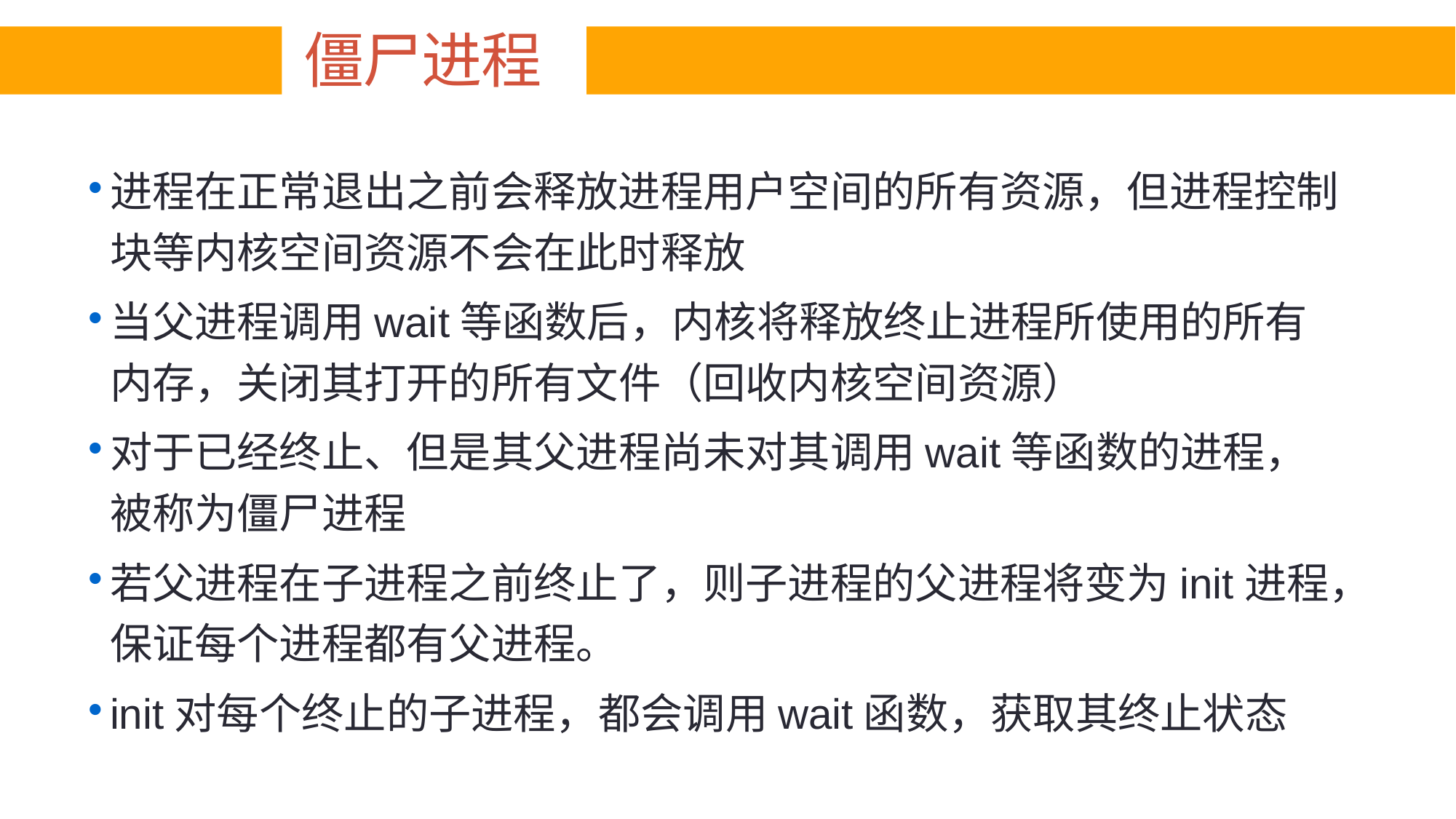

# 僵尸进程

进程在正常退出之前会释放进程用户空间的所有资源，但进程控制块等内核空间资源不会在此时释放
当父进程调用wait等函数后，内核将释放终止进程所使用的所有内存，关闭其打开的所有文件（回收内核空间资源）
对于已经终止、但是其父进程尚未对其调用wait等函数的进程，被称为僵尸进程
若父进程在子进程之前终止了，则子进程的父进程将变为init进程，保证每个进程都有父进程。
init对每个终止的子进程，都会调用wait函数，获取其终止状态